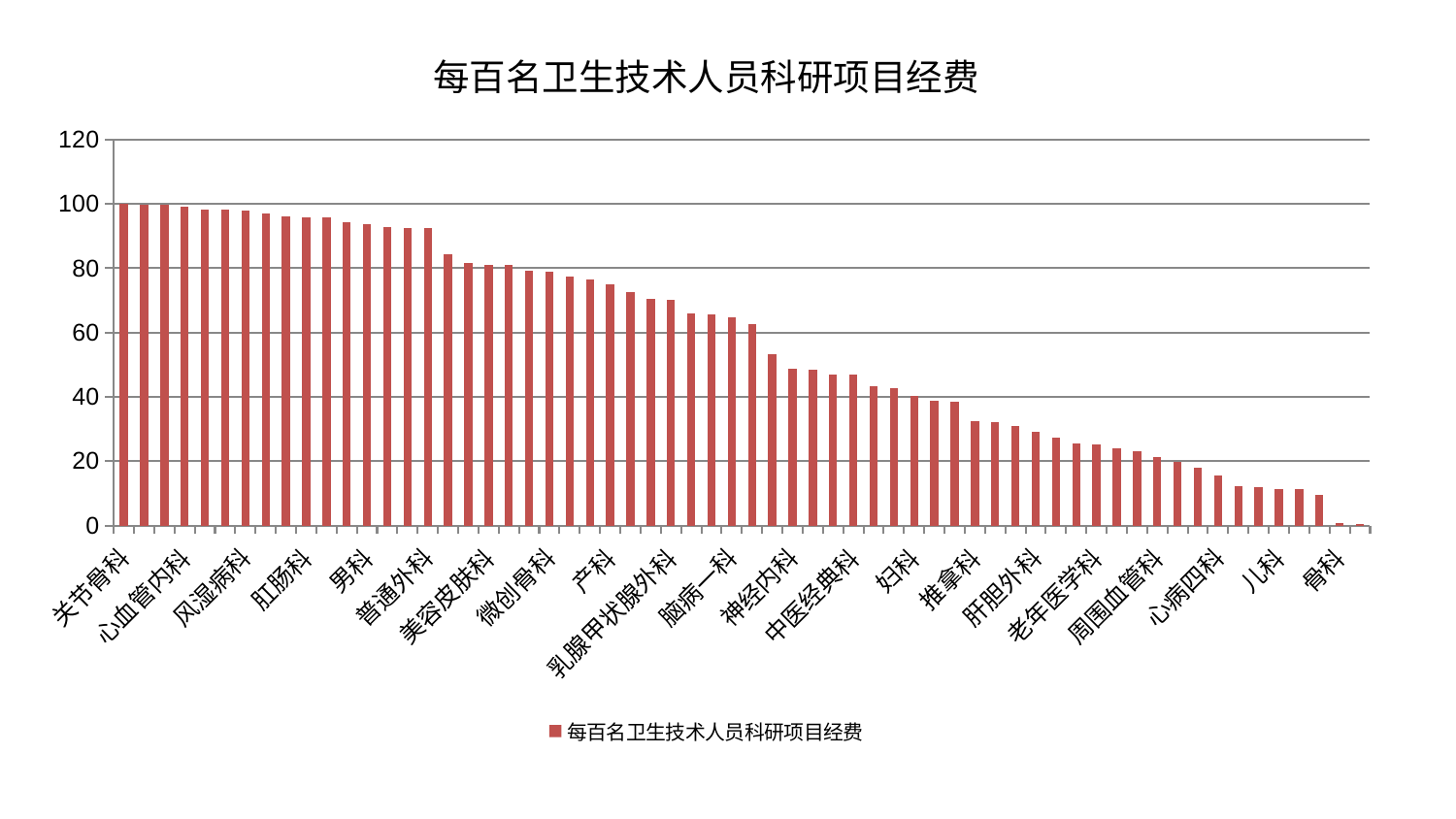

### Chart: 每百名卫生技术人员科研项目经费

| Category | 每百名卫生技术人员科研项目经费 |
|---|---|
| 关节骨科 | 99.99999999999999 |
| 心病三科 | 99.68557063194328 |
| 肿瘤内科 | 99.61291543687625 |
| 心血管内科 | 99.17037201850184 |
| 医院 | 98.24766862765244 |
| 创伤骨科 | 98.22741651168054 |
| 风湿病科 | 97.86022609421092 |
| 针灸科 | 97.1729862766613 |
| 神经外科 | 96.23831389238295 |
| 肛肠科 | 95.86368156740907 |
| 呼吸内科 | 95.67719868804245 |
| 脾胃病科 | 94.39565938118928 |
| 男科 | 93.73686615942393 |
| 口腔科 | 92.67603050439062 |
| 显微骨科 | 92.60457270819765 |
| 普通外科 | 92.423066136317 |
| 身心医学科 | 84.2894828345253 |
| 心病一科 | 81.64255221278282 |
| 美容皮肤科 | 80.98458486727091 |
| 妇二科 | 80.92839557770735 |
| 眼科 | 79.3255854209119 |
| 微创骨科 | 79.0719471550258 |
| 东区重症医学科 | 77.47688838228558 |
| 综合内科 | 76.36506764099099 |
| 产科 | 74.98831971056012 |
| 重症医学科 | 72.57437922139823 |
| 耳鼻喉科 | 70.44588472064595 |
| 乳腺甲状腺外科 | 70.08830562789946 |
| 皮肤科 | 65.97902913125999 |
| 脾胃科消化科合并 | 65.8061323966372 |
| 脑病一科 | 64.84823306195045 |
| 肾病科 | 62.71172065962903 |
| 消化内科 | 53.332519429289974 |
| 神经内科 | 48.865801858344504 |
| 西区重症医学科 | 48.49591228931263 |
| 脊柱骨科 | 46.97273008115597 |
| 中医经典科 | 46.81087286458365 |
| 康复科 | 43.23277663805852 |
| 小儿骨科 | 42.67989909036731 |
| 妇科 | 40.142616984967795 |
| 心病二科 | 38.74977862227805 |
| 治未病中心 | 38.61964158003528 |
| 推拿科 | 32.49350457574052 |
| 中医外治中心 | 32.02533898561864 |
| 脑病二科 | 30.909001818481403 |
| 肝胆外科 | 29.27295263677657 |
| 脑病三科 | 27.363696269790953 |
| 运动损伤骨科 | 25.592805931622976 |
| 老年医学科 | 25.26181961446093 |
| 小儿推拿科 | 23.90694403316654 |
| 肾脏内科 | 23.172744206478544 |
| 周围血管科 | 21.397799577947723 |
| 妇科妇二科合并 | 19.875221989571486 |
| 肝病科 | 17.99169232466196 |
| 心病四科 | 15.510948377479652 |
| 东区肾病科 | 12.108453776036965 |
| 泌尿外科 | 12.046223201660272 |
| 儿科 | 11.388836727851718 |
| 胸外科 | 11.370439319917232 |
| 血液科 | 9.531677746339165 |
| 骨科 | 0.659147571164397 |
| 内分泌科 | 0.5813961835446774 |
41